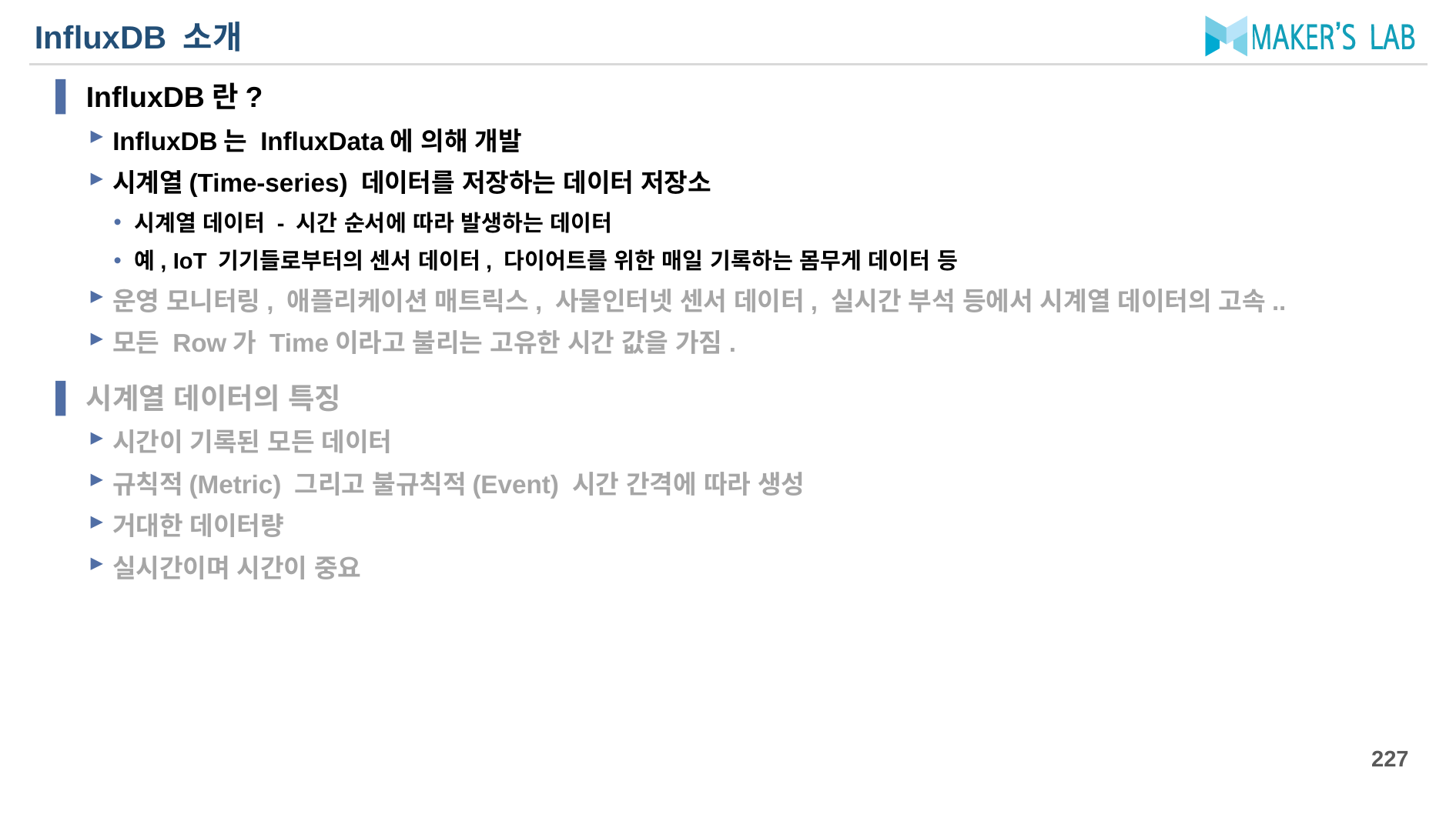

# InfluxDB 소개
InfluxDB란?
InfluxDB는 InfluxData에 의해 개발
시계열(Time-series) 데이터를 저장하는 데이터 저장소
시계열 데이터 - 시간 순서에 따라 발생하는 데이터
예, IoT 기기들로부터의 센서 데이터, 다이어트를 위한 매일 기록하는 몸무게 데이터 등
운영 모니터링, 애플리케이션 매트릭스, 사물인터넷 센서 데이터, 실시간 부석 등에서 시계열 데이터의 고속..
모든 Row가 Time이라고 불리는 고유한 시간 값을 가짐.
시계열 데이터의 특징
시간이 기록된 모든 데이터
규칙적(Metric) 그리고 불규칙적(Event) 시간 간격에 따라 생성
거대한 데이터량
실시간이며 시간이 중요

227